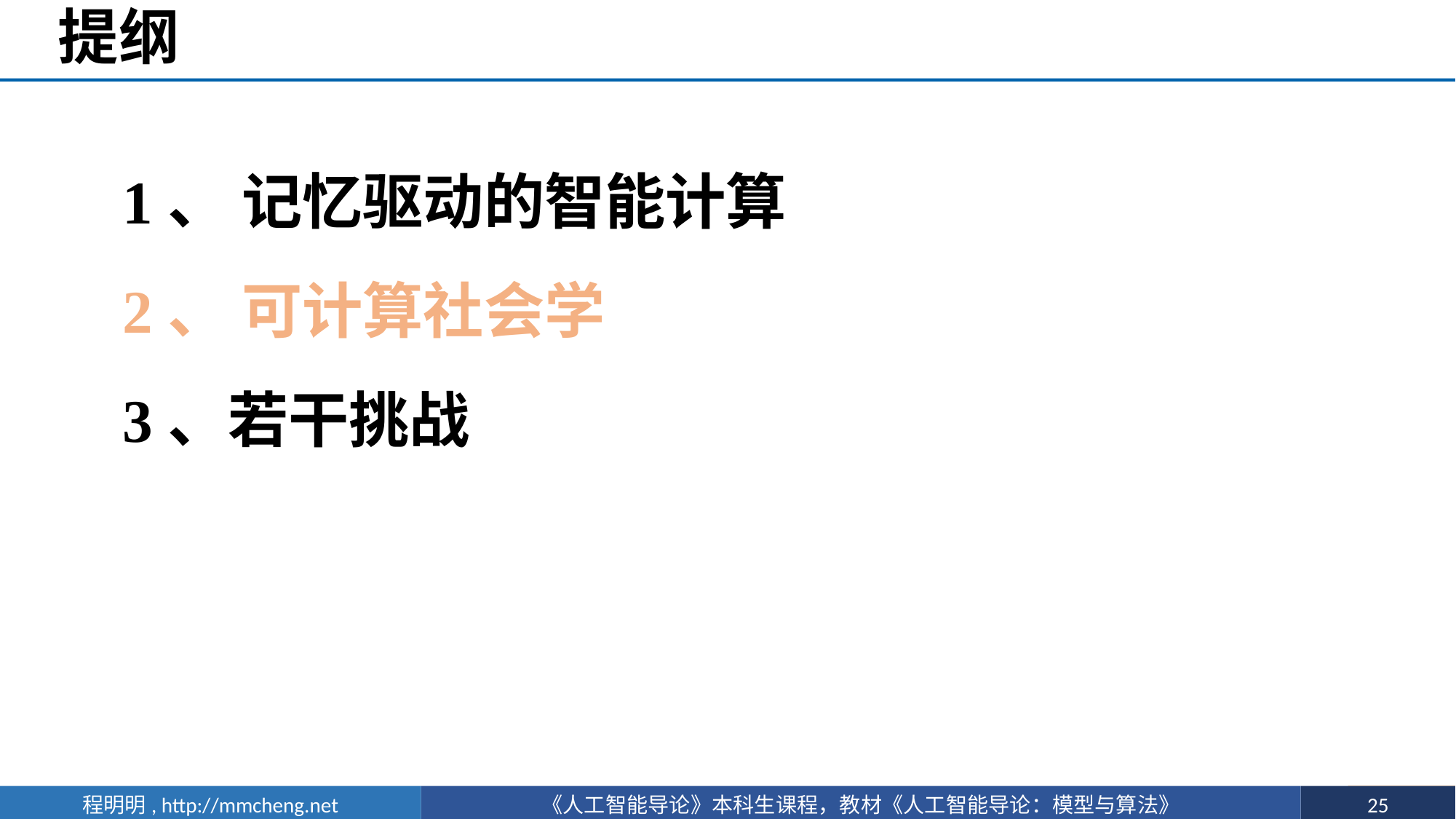

# 提纲
1、 记忆驱动的智能计算
2、 可计算社会学
3、若干挑战